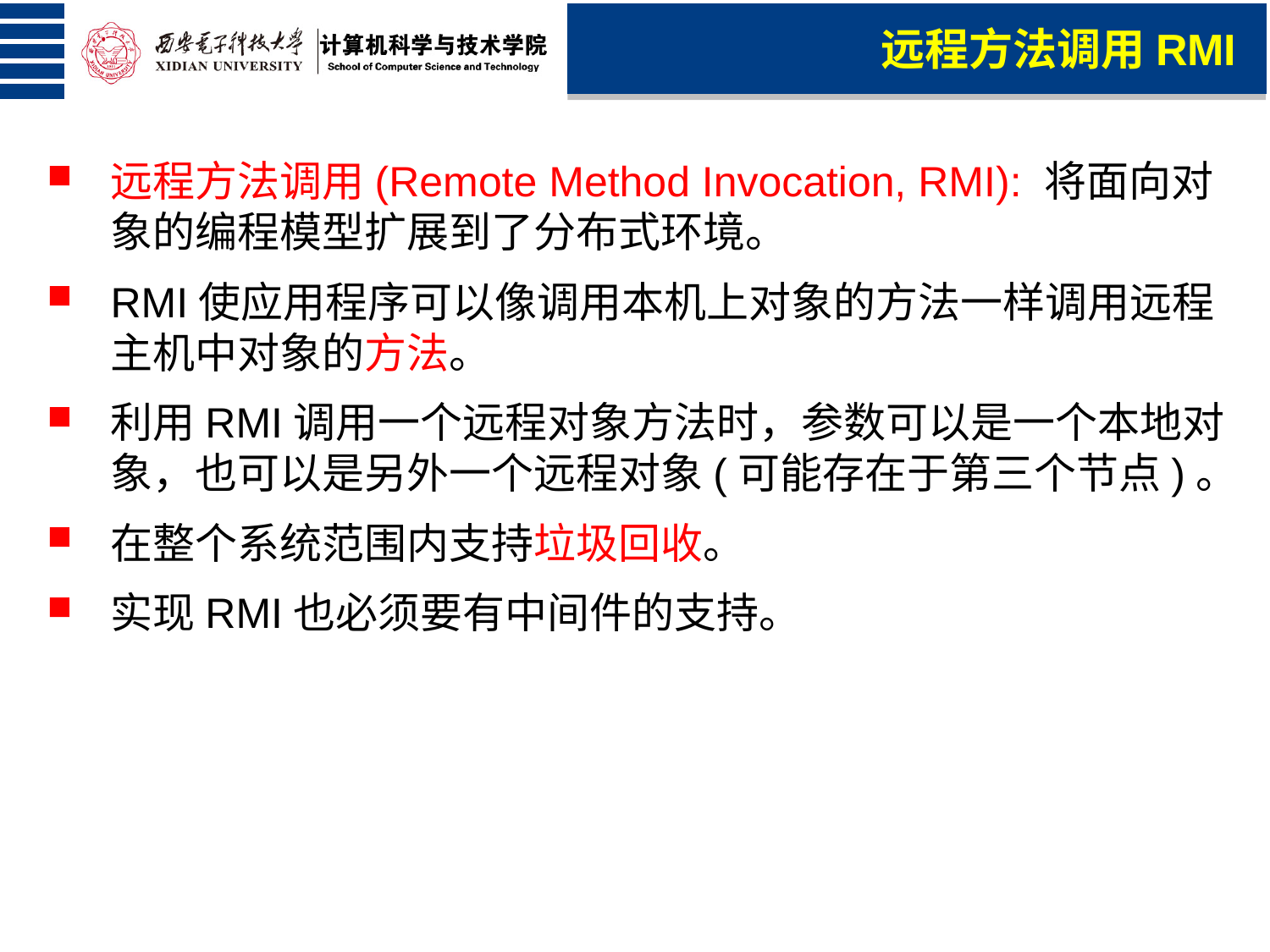

远程方法调用RMI
远程方法调用(Remote Method Invocation, RMI): 将面向对象的编程模型扩展到了分布式环境。
RMI使应用程序可以像调用本机上对象的方法一样调用远程主机中对象的方法。
利用RMI调用一个远程对象方法时，参数可以是一个本地对象，也可以是另外一个远程对象(可能存在于第三个节点)。
在整个系统范围内支持垃圾回收。
实现RMI也必须要有中间件的支持。